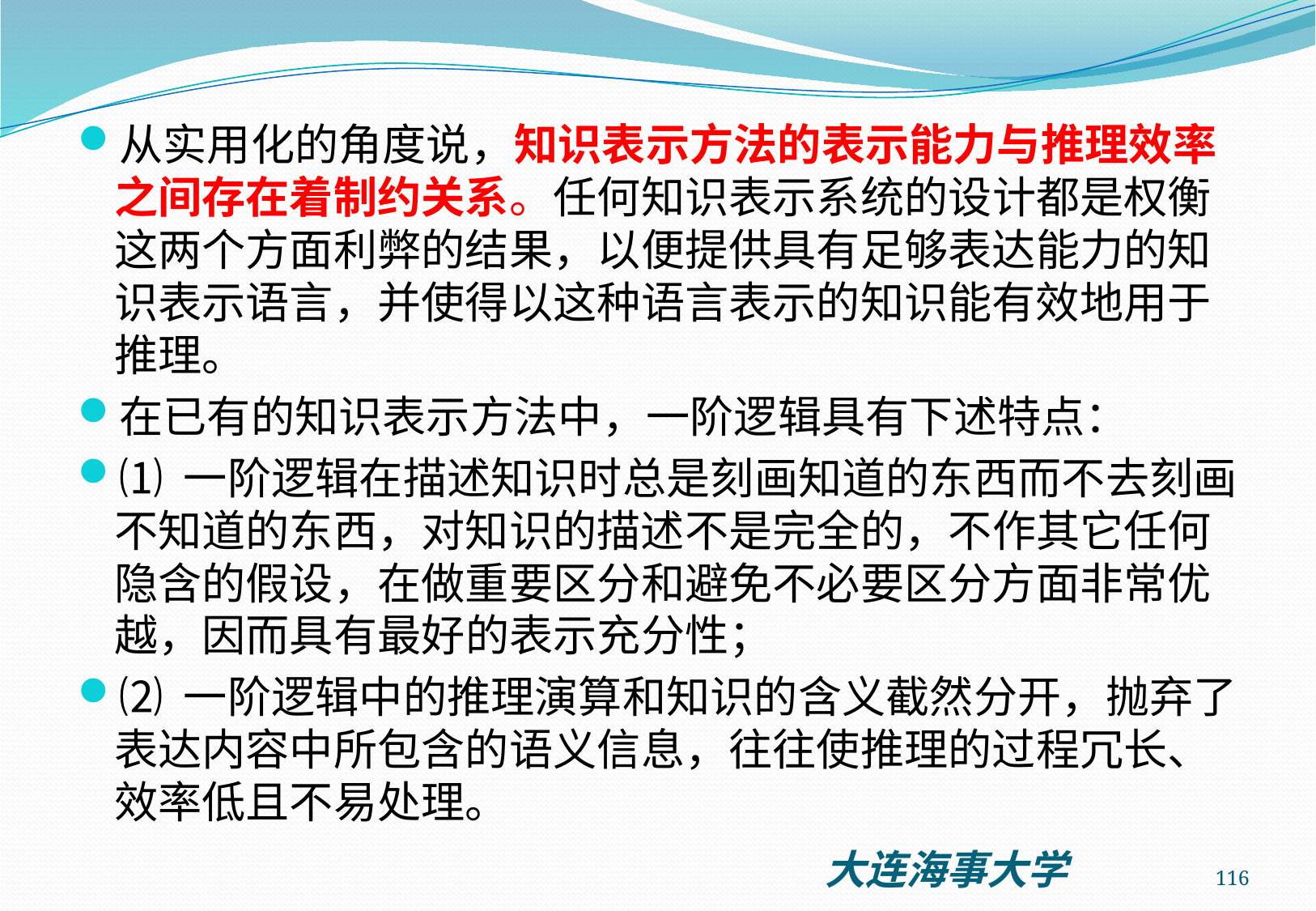

从实用化的角度说，知识表示方法的表示能力与推理效率之间存在着制约关系。任何知识表示系统的设计都是权衡这两个方面利弊的结果，以便提供具有足够表达能力的知识表示语言，并使得以这种语言表示的知识能有效地用于推理。
在已有的知识表示方法中，一阶逻辑具有下述特点：
⑴ 一阶逻辑在描述知识时总是刻画知道的东西而不去刻画不知道的东西，对知识的描述不是完全的，不作其它任何隐含的假设，在做重要区分和避免不必要区分方面非常优越，因而具有最好的表示充分性；
⑵ 一阶逻辑中的推理演算和知识的含义截然分开，抛弃了表达内容中所包含的语义信息，往往使推理的过程冗长、效率低且不易处理。
116